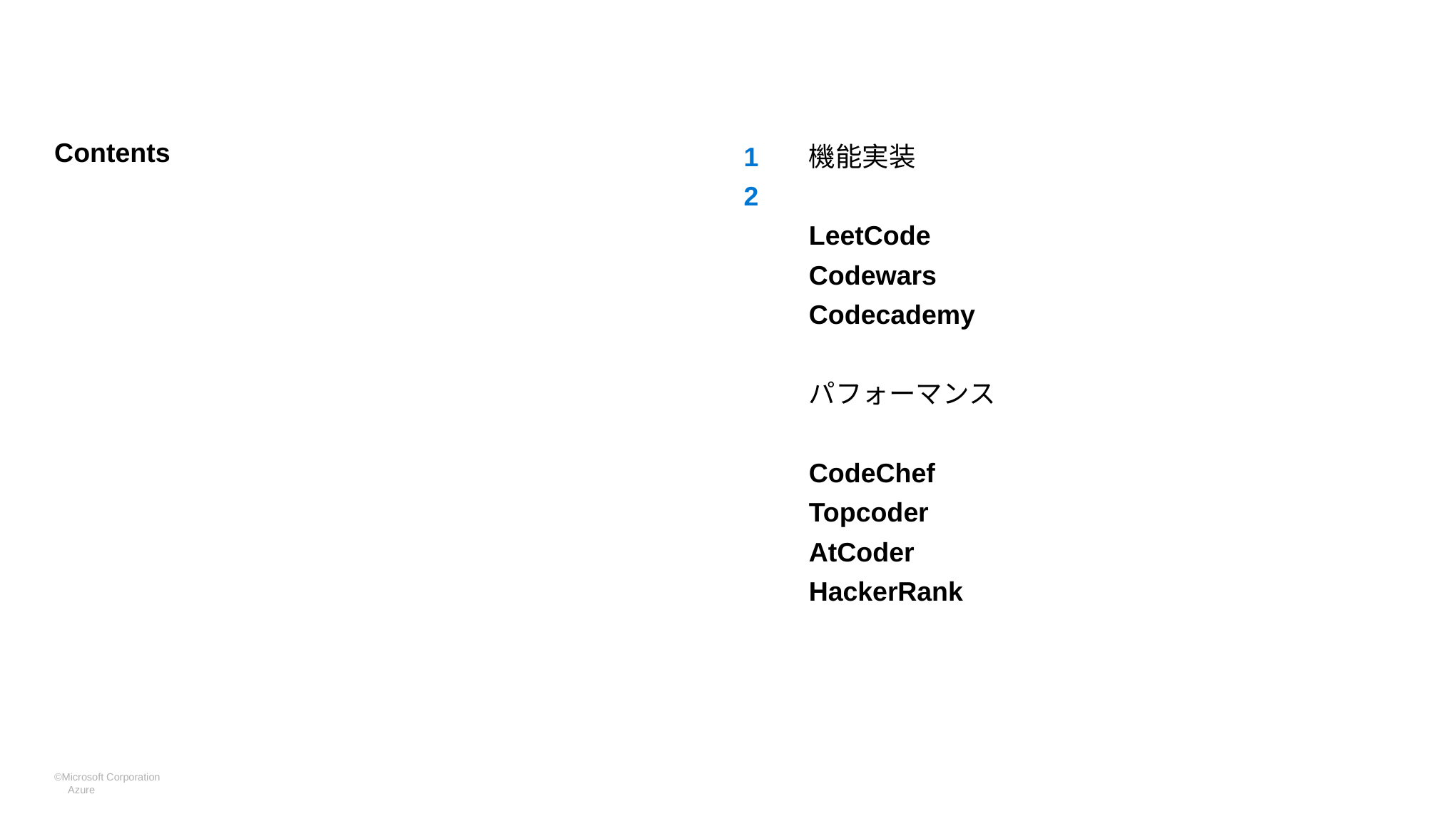

機能実装

LeetCode
Codewars
Codecademy

パフォーマンス

CodeChef
Topcoder
AtCoder
HackerRank

# Contents
1
2